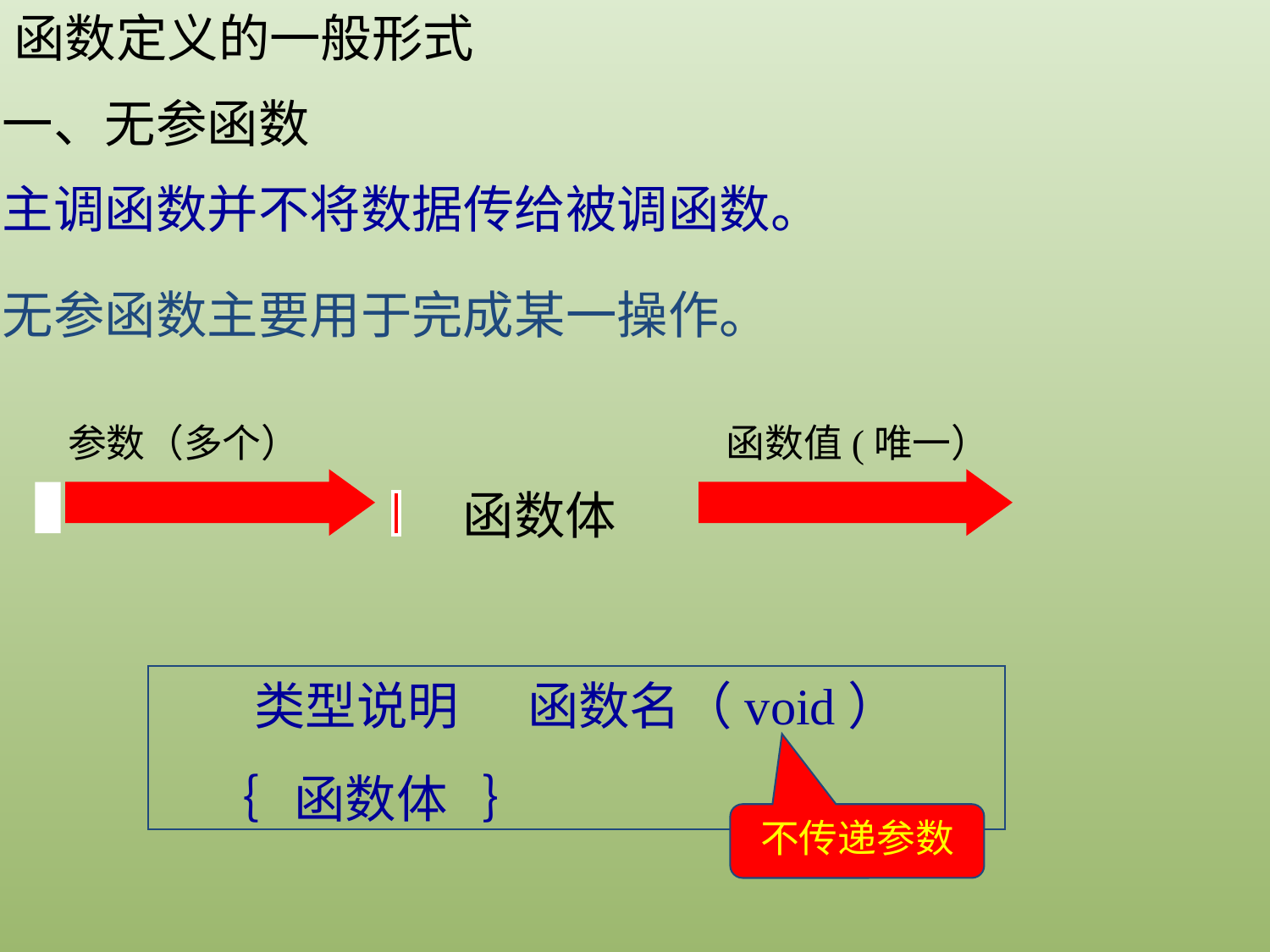

函数定义的一般形式
一、无参函数
主调函数并不将数据传给被调函数。
无参函数主要用于完成某一操作。
参数（多个）

函数值(唯一）

函数体

类型说明      函数名（void）
    ｛   函数体   ｝
不传递参数
174